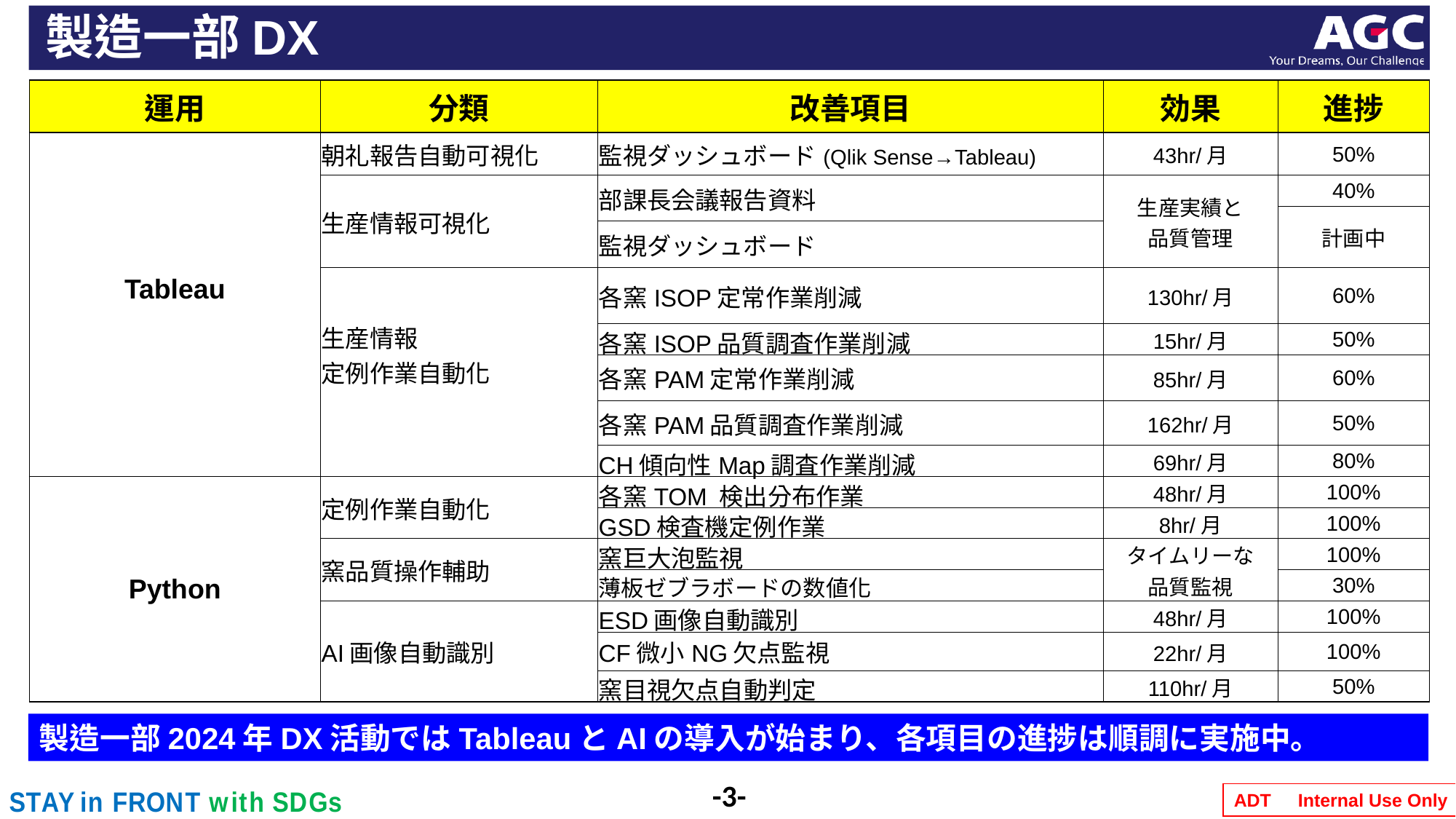

製造一部DX
| 運用 | 分類 | 改善項目 | 効果 | 進捗 |
| --- | --- | --- | --- | --- |
| Tableau | 朝礼報告自動可視化 | 監視ダッシュボード(Qlik Sense→Tableau) | 43hr/月 | 50% |
|  | 生産情報可視化 | 部課長会議報告資料 | 生産実績と 品質管理 | 40% |
|  |  | 監控儀表板 |  | 計画中 |
|  |  | 監視ダッシュボード |  |  |
|  | 生産情報 定例作業自動化 | 各窯ISOP定常作業削減 | 130hr/月 | 60% |
|  |  | 各窯ISOP品質調査作業削減 | 15hr/月 | 50% |
|  |  | 各窯PAM定常作業削減 | 85hr/月 | 60% |
|  |  | 各窯PAM品質調査作業削減 | 162hr/月 | 50% |
|  |  | CH傾向性Map調査作業削減 | 69hr/月 | 80% |
| Python | 定例作業自動化 | 各窯TOM 検出分布作業 | 48hr/月 | 100% |
|  |  | GSD検査機定例作業 | 8hr/月 | 100% |
|  | 窯品質操作輔助 | 窯巨大泡監視 | タイムリーな 品質監視 | 100% |
|  |  | 薄板ゼブラボードの数値化 |  | 30% |
|  | AI画像自動識別 | ESD画像自動識別 | 48hr/月 | 100% |
|  |  | CF微小NG欠点監視 | 22hr/月 | 100% |
|  |  | 窯目視欠点自動判定 | 110hr/月 | 50% |
製造一部2024年DX活動ではTableauとAIの導入が始まり、各項目の進捗は順調に実施中。